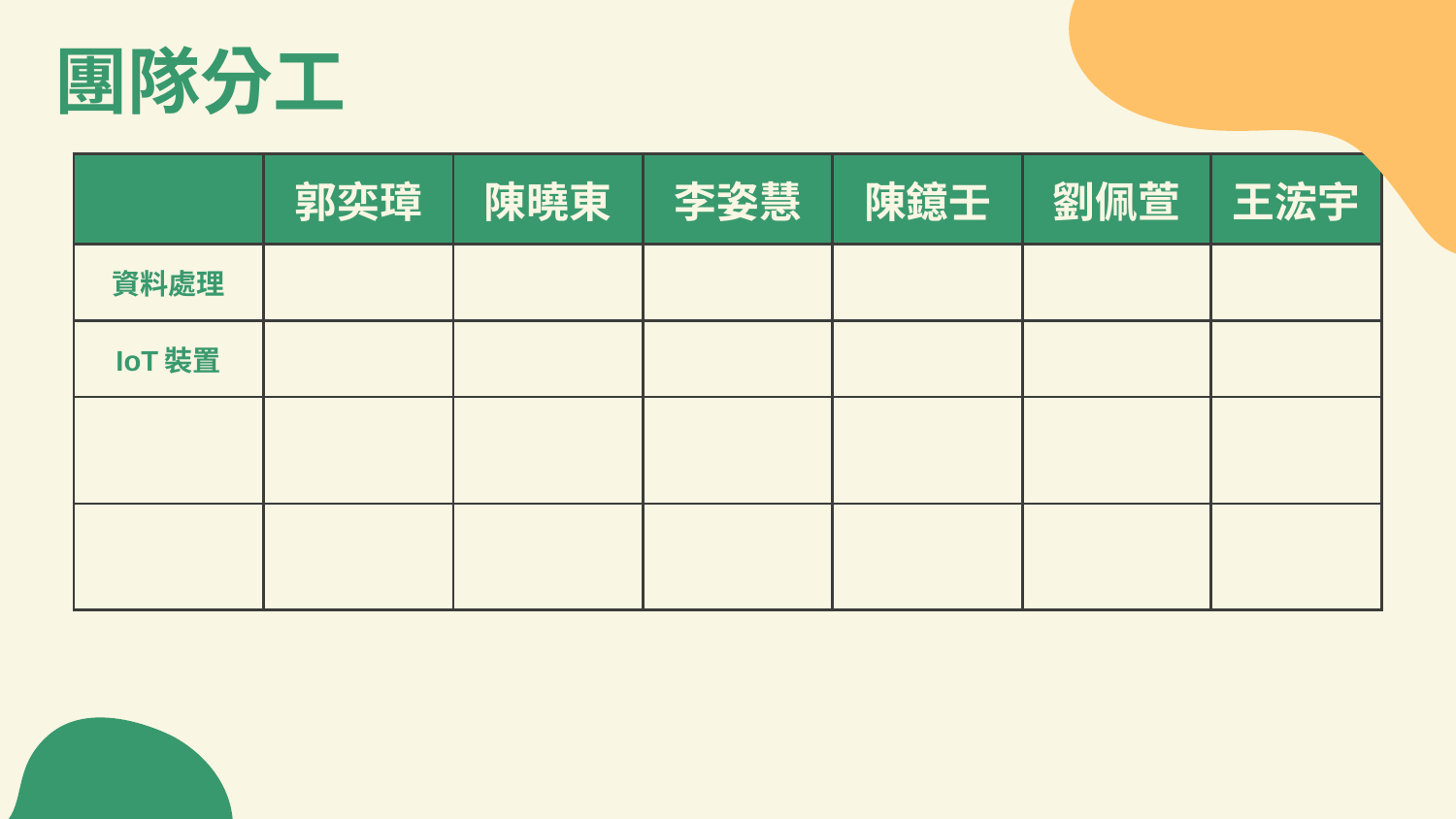

團隊分工
|  | 郭奕璋 | 陳曉東 | 李姿慧 | 陳鐿壬 | 劉佩萱 | 王浤宇 |
| --- | --- | --- | --- | --- | --- | --- |
| 資料處理 |  |  |  |  |  |  |
| IoT裝置 |  |  |  |  |  |  |
|  |  |  |  |  |  |  |
|  |  |  |  |  |  |  |